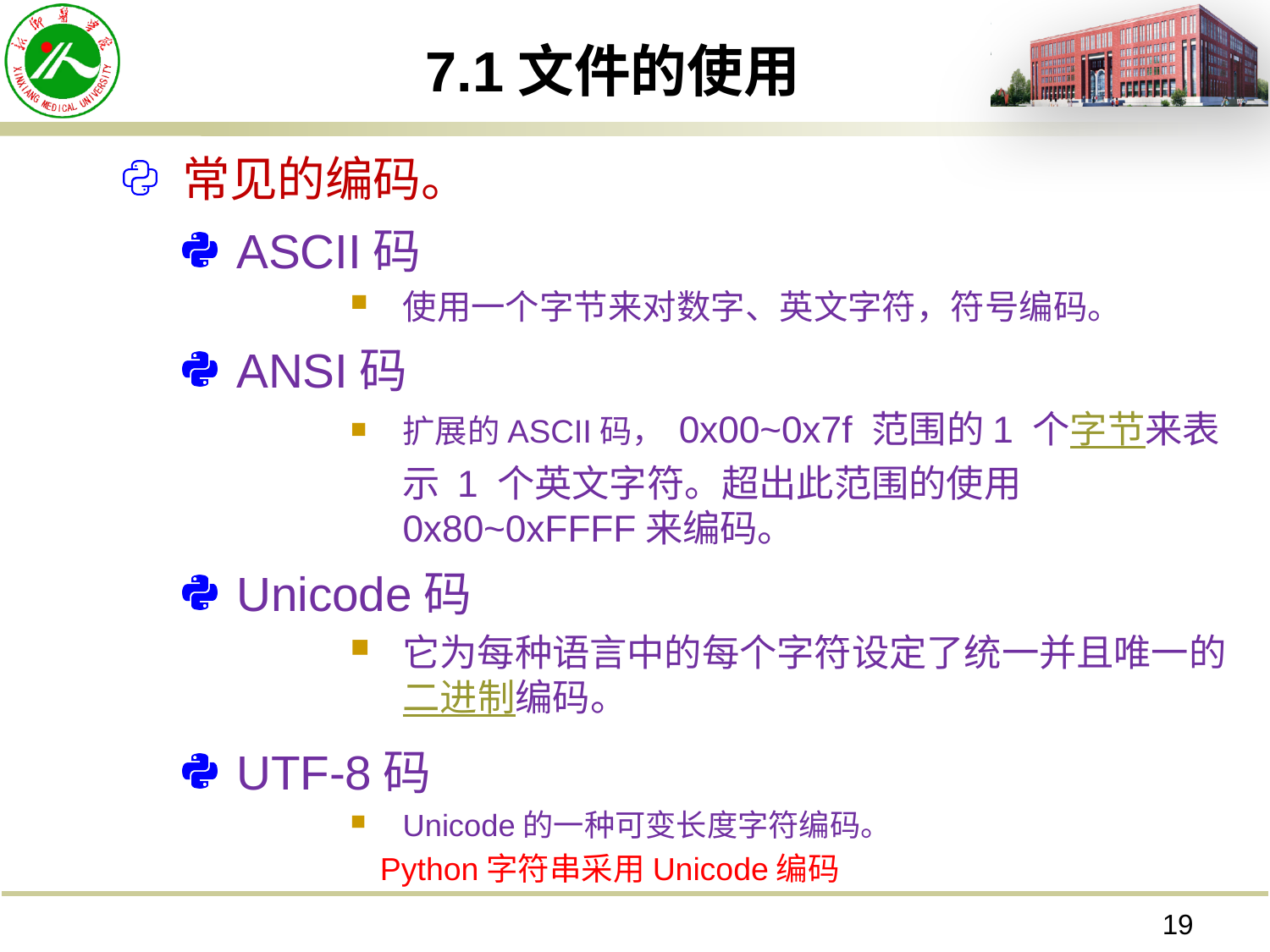

# 7.1文件的使用
常见的编码。
ASCII码
使用一个字节来对数字、英文字符，符号编码。
ANSI码
扩展的ASCII码， 0x00~0x7f 范围的1 个字节来表示 1 个英文字符。超出此范围的使用0x80~0xFFFF来编码。
Unicode码
它为每种语言中的每个字符设定了统一并且唯一的二进制编码。
UTF-8码
Unicode的一种可变长度字符编码。

Python字符串采用Unicode编码
19